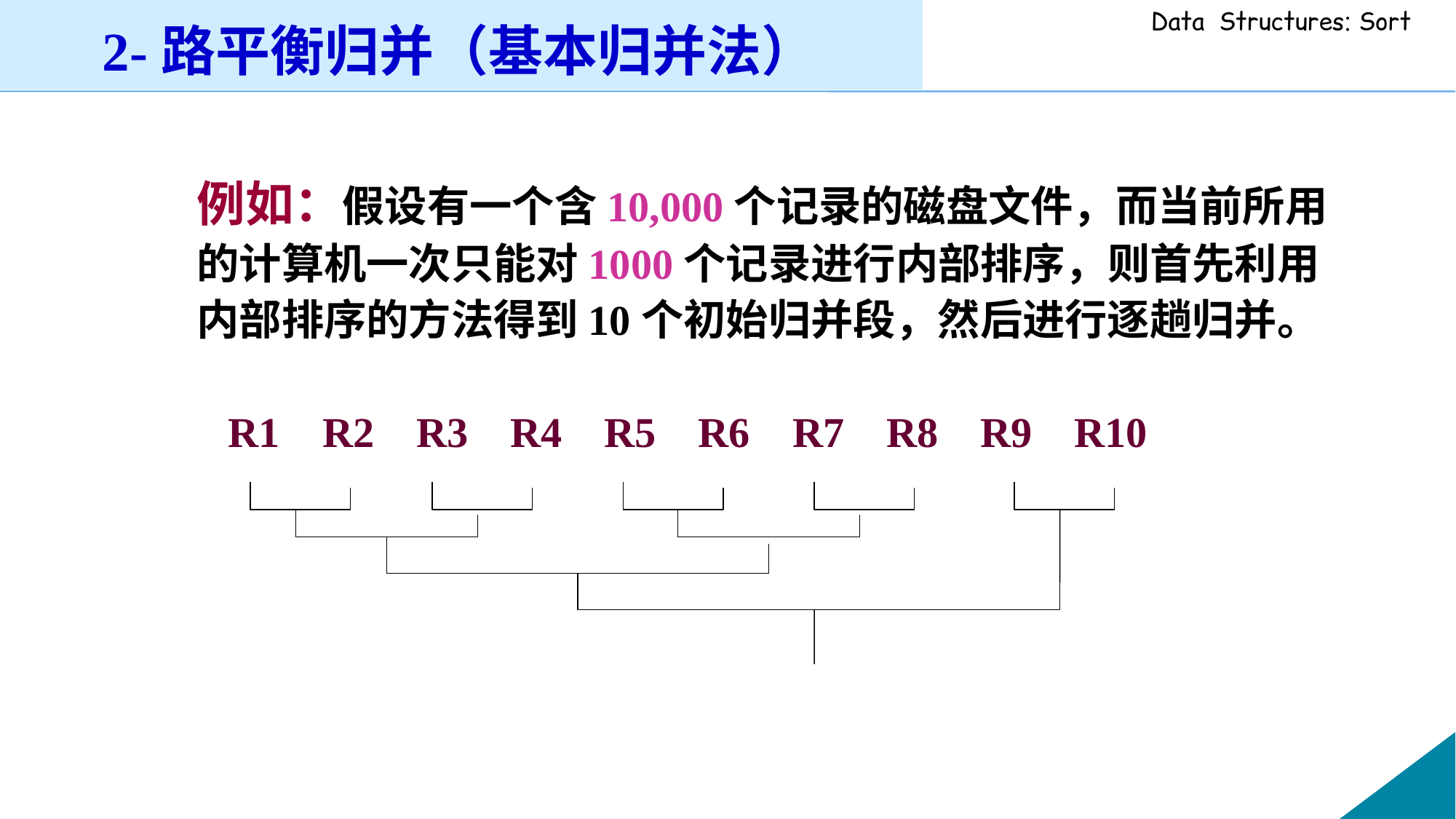

2-路平衡归并（基本归并法）
例如：假设有一个含10,000个记录的磁盘文件，而当前所用的计算机一次只能对1000个记录进行内部排序，则首先利用内部排序的方法得到10个初始归并段，然后进行逐趟归并。

   R1    R2    R3    R4    R5    R6    R7    R8    R9    R10